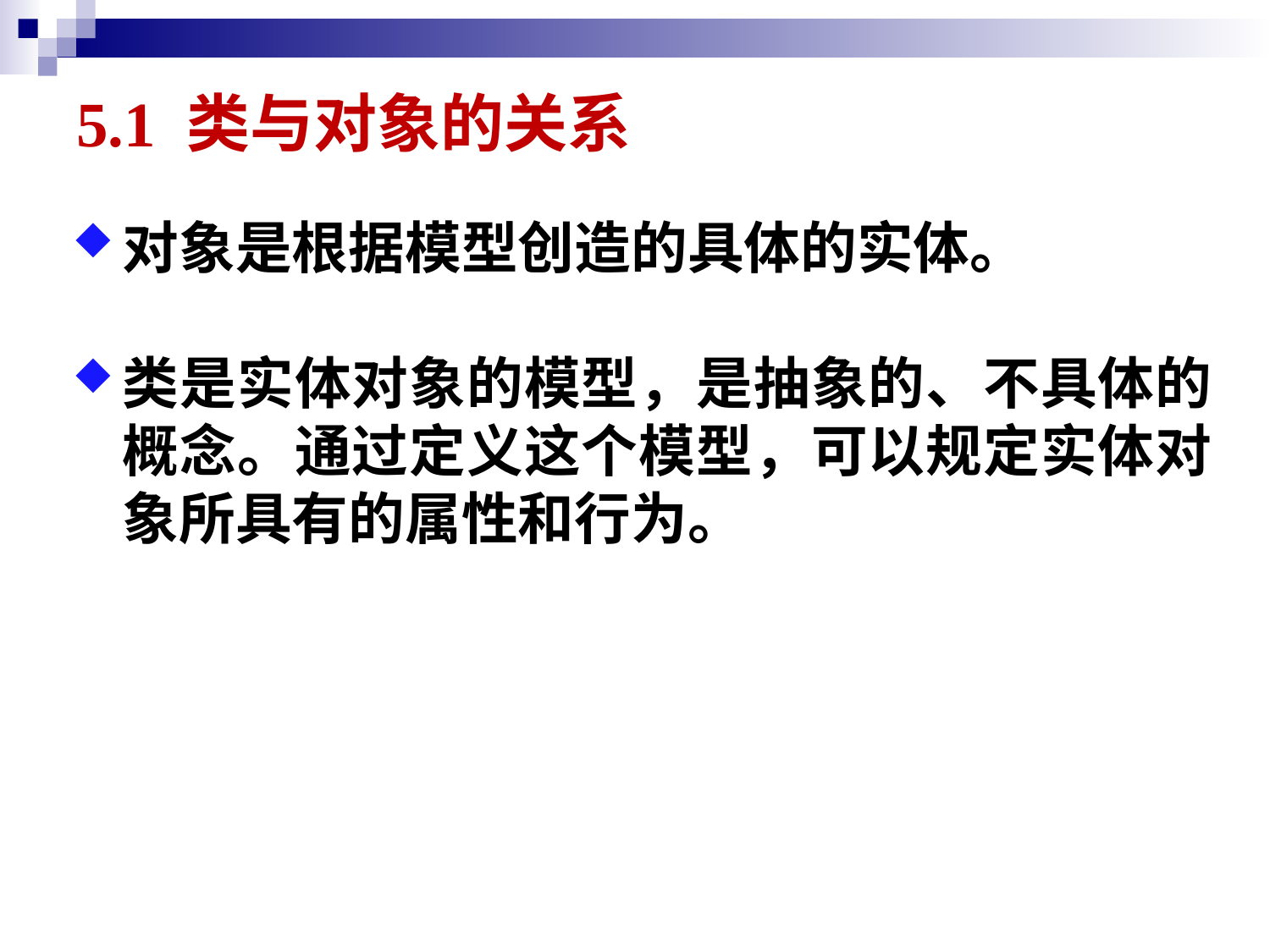

# 5.1 类与对象的关系
对象是根据模型创造的具体的实体。

类是实体对象的模型，是抽象的、不具体的概念。通过定义这个模型，可以规定实体对象所具有的属性和行为。